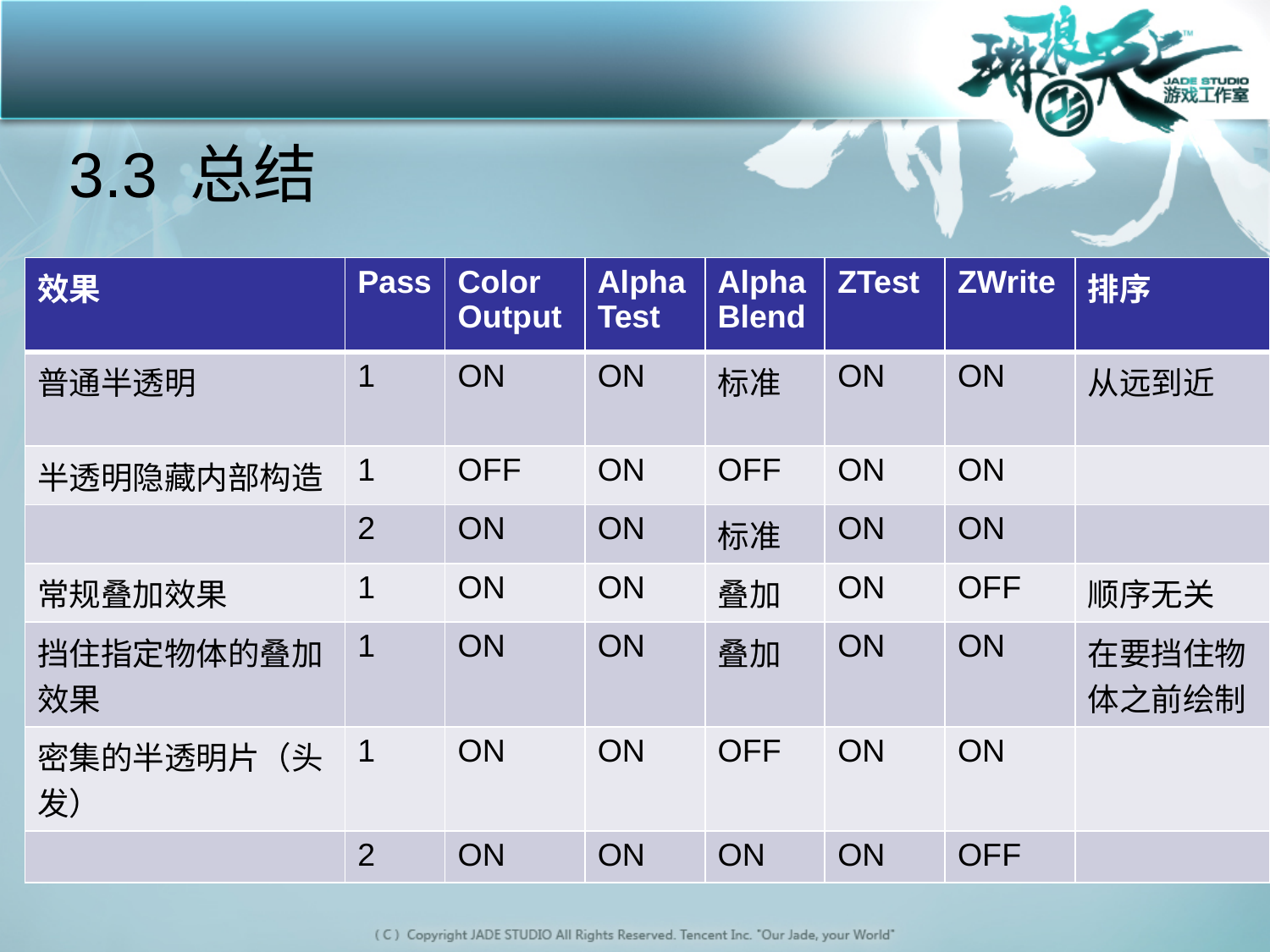

# 3.3 总结
| 效果 | Pass | Color Output | Alpha Test | Alpha Blend | ZTest | ZWrite | 排序 |
| --- | --- | --- | --- | --- | --- | --- | --- |
| 普通半透明 | 1 | ON | ON | 标准 | ON | ON | 从远到近 |
| 半透明隐藏内部构造 | 1 | OFF | ON | OFF | ON | ON |  |
|  | 2 | ON | ON | 标准 | ON | ON |  |
| 常规叠加效果 | 1 | ON | ON | 叠加 | ON | OFF | 顺序无关 |
| 挡住指定物体的叠加效果 | 1 | ON | ON | 叠加 | ON | ON | 在要挡住物体之前绘制 |
| 密集的半透明片（头发） | 1 | ON | ON | OFF | ON | ON |  |
|  | 2 | ON | ON | ON | ON | OFF |  |